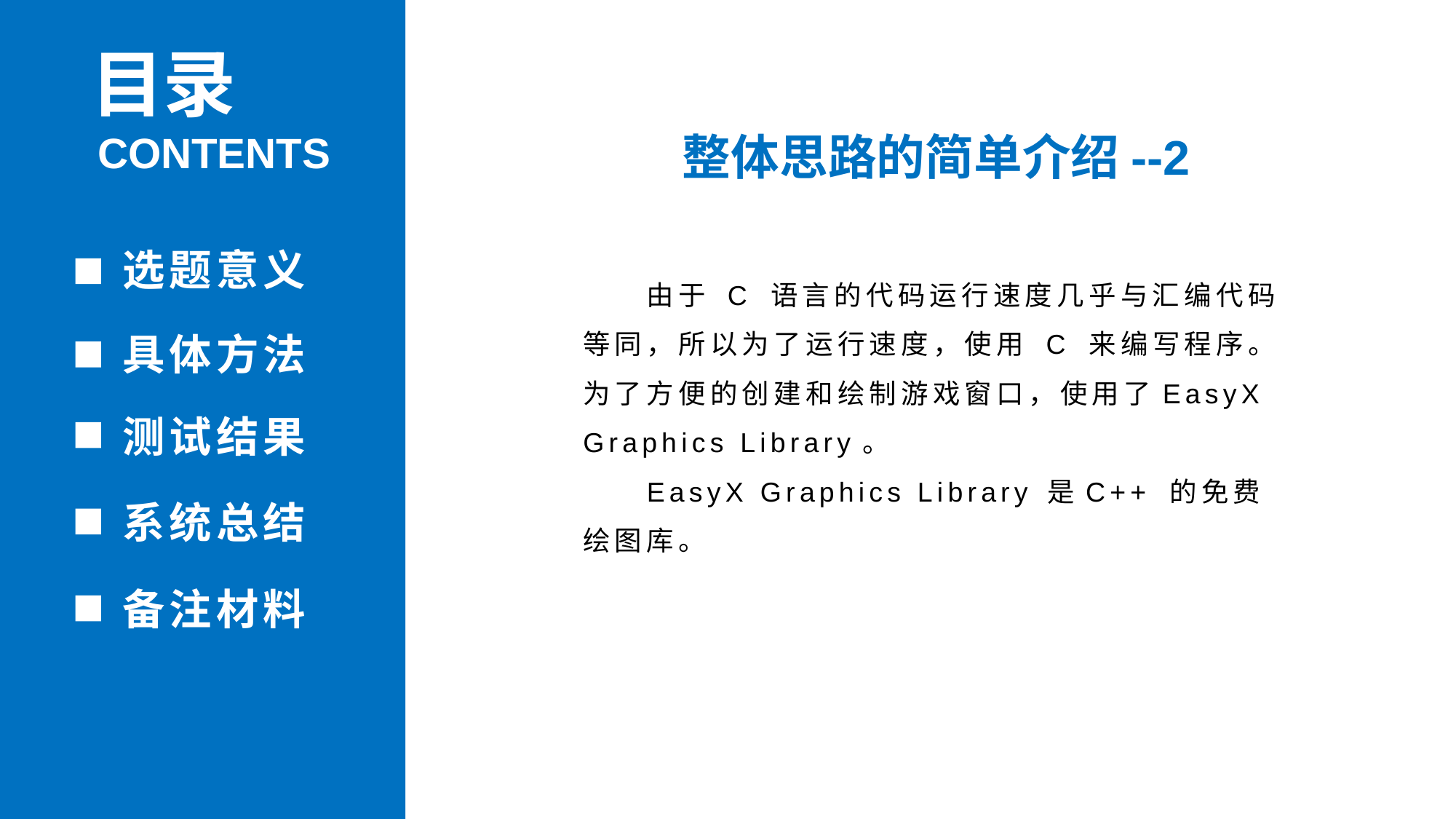

目录
CONTENTS
整体思路的简单介绍--2
选题意义

由于 C 语言的代码运行速度几乎与汇编代码等同，所以为了运行速度，使用 C 来编写程序。为了方便的创建和绘制游戏窗口，使用了EasyX Graphics Library。
EasyX Graphics Library 是C++ 的免费绘图库。
具体方法

测试结果

系统总结

备注材料